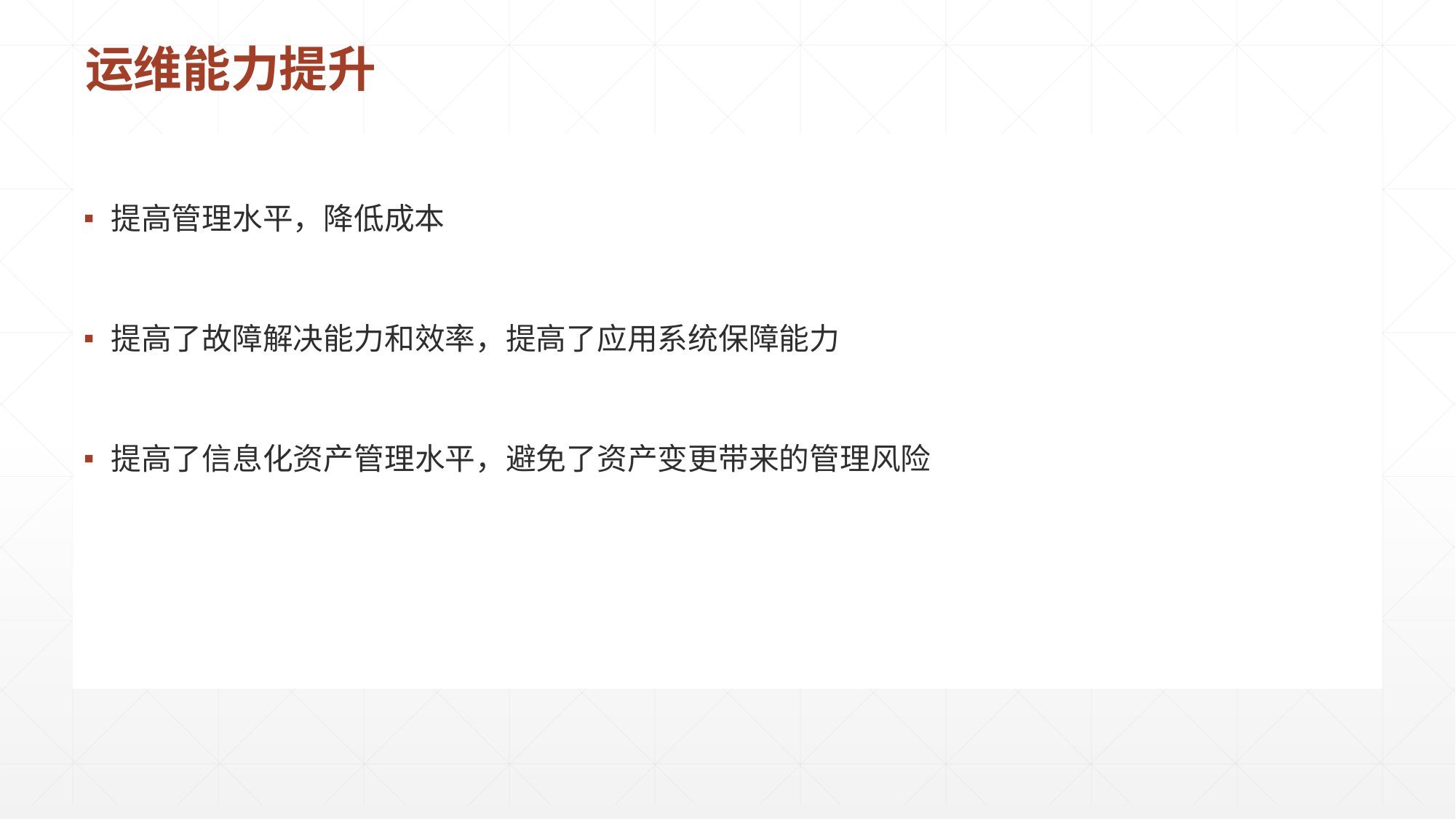

# 运维能力提升

提高管理水平，降低成本

提高了故障解决能力和效率，提高了应用系统保障能力

提高了信息化资产管理水平，避免了资产变更带来的管理风险